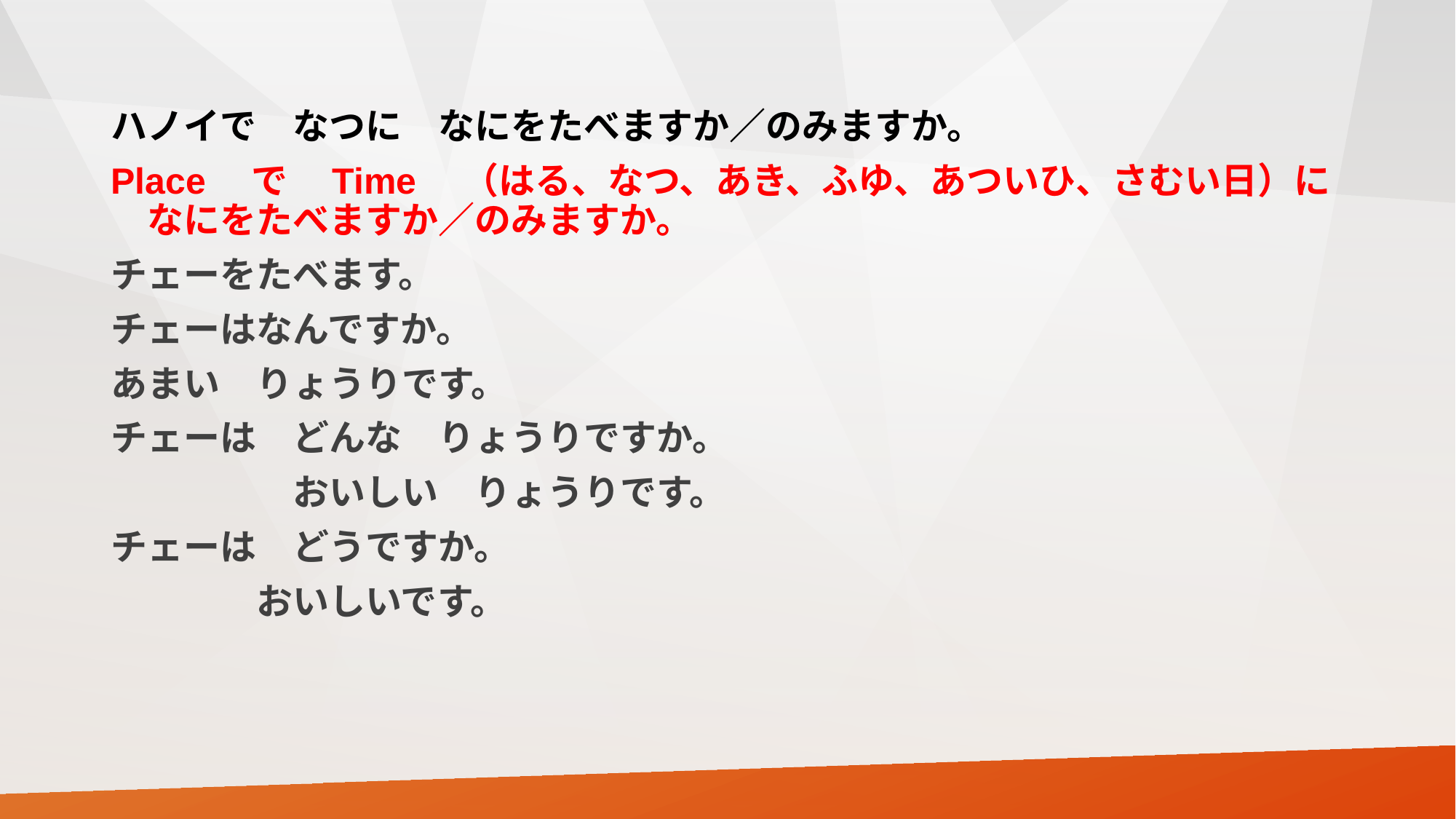

ハノイで　なつに　なにをたべますか／のみますか。
Place　で　Time　（はる、なつ、あき、ふゆ、あついひ、さむい日）に　なにをたべますか／のみますか。
チェーをたべます。
チェーはなんですか。
あまい　りょうりです。
チェーは　どんな　りょうりですか。
　　　　　おいしい　りょうりです。
チェーは　どうですか。
　　　　おいしいです。